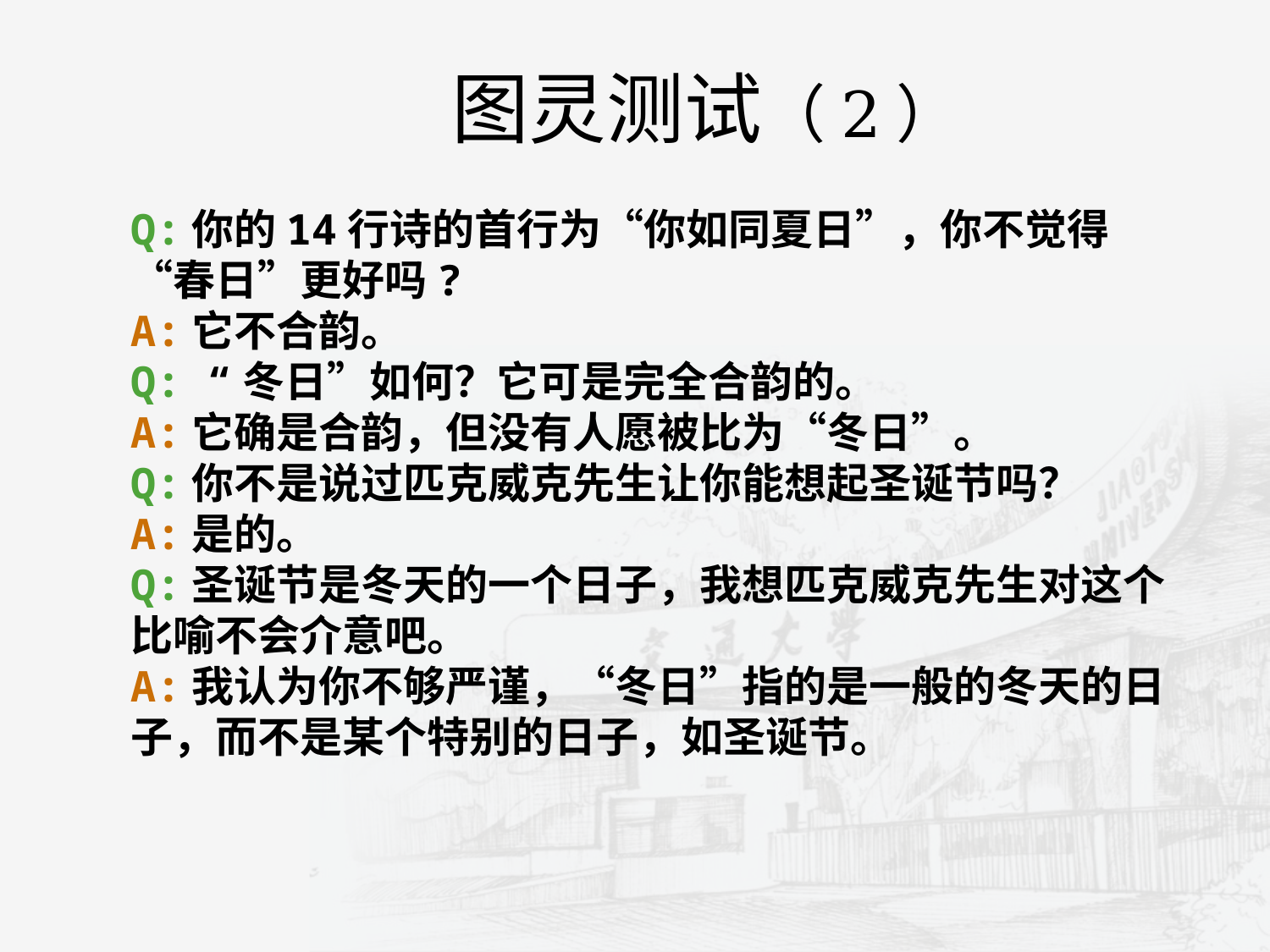

图灵测试（2）
Q:你的14行诗的首行为“你如同夏日”，你不觉得“春日”更好吗?
A:它不合韵。
Q: “冬日”如何？它可是完全合韵的。
A:它确是合韵，但没有人愿被比为“冬日”。
Q:你不是说过匹克威克先生让你能想起圣诞节吗？
A:是的。
Q:圣诞节是冬天的一个日子，我想匹克威克先生对这个比喻不会介意吧。
A:我认为你不够严谨，“冬日”指的是一般的冬天的日子，而不是某个特别的日子，如圣诞节。
14